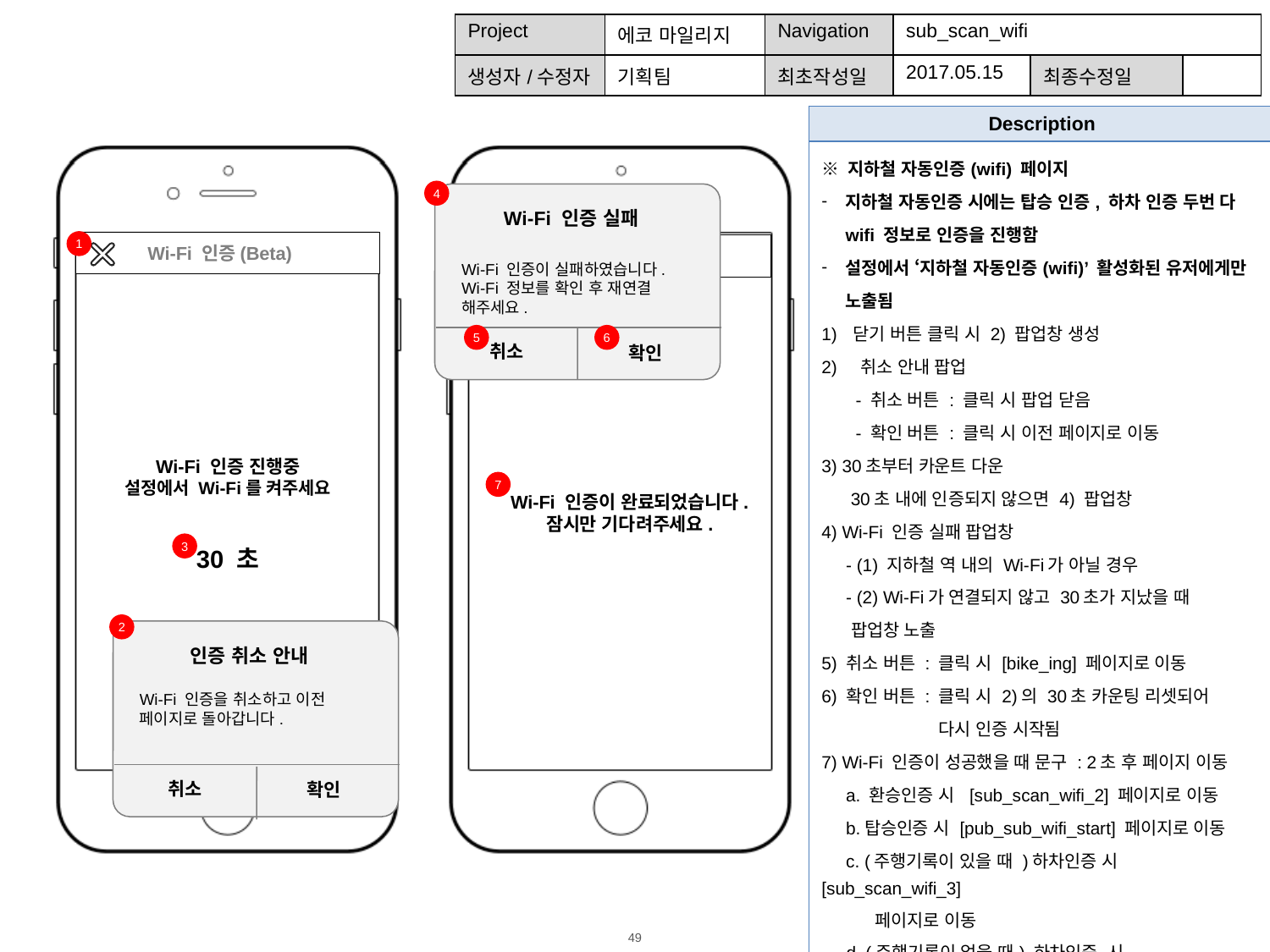

| Project | 에코 마일리지 | Navigation | sub\_scan\_wifi |  |  |
| --- | --- | --- | --- | --- | --- |
| 생성자/수정자 | 기획팀 | 최초작성일 | 2017.05.15 | 최종수정일 |  |
| Description |
| --- |
| ※ 지하철 자동인증(wifi) 페이지 지하철 자동인증 시에는 탑승 인증, 하차 인증 두번 다 wifi 정보로 인증을 진행함 설정에서 ‘지하철 자동인증(wifi)’ 활성화된 유저에게만 노출됨 닫기 버튼 클릭 시 2) 팝업창 생성 2) 취소 안내 팝업 - 취소 버튼 : 클릭 시 팝업 닫음 - 확인 버튼 : 클릭 시 이전 페이지로 이동 3) 30초부터 카운트 다운 30초 내에 인증되지 않으면 4) 팝업창 4) Wi-Fi 인증 실패 팝업창 - (1) 지하철 역 내의 Wi-Fi가 아닐 경우 - (2) Wi-Fi가 연결되지 않고 30초가 지났을 때 팝업창 노출 5) 취소 버튼 : 클릭 시 [bike\_ing] 페이지로 이동 6) 확인 버튼 : 클릭 시 2)의 30초 카운팅 리셋되어 다시 인증 시작됨 7) Wi-Fi 인증이 성공했을 때 문구 : 2초 후 페이지 이동 a. 환승인증 시 [sub\_scan\_wifi\_2] 페이지로 이동 b.탑승인증 시 [pub\_sub\_wifi\_start] 페이지로 이동 c. (주행기록이 있을 때 )하차인증 시 [sub\_scan\_wifi\_3] 페이지로 이동 d. (주행기록이 없을 때) 하차인증 시 [sub\_scan\_wifi\_3]페이지로 이동 |
4

Wi-Fi 인증 실패
1
            Wi-Fi 인증(Beta)
1
     NFC 인증
성공확률 50%

Wi-Fi 인증이 실패하였습니다.
Wi-Fi 정보를 확인 후 재연결 해주세요.
5
6
취소
확인
환승 인증 완료

Wi-Fi 인증 진행중
설정에서 Wi-Fi를 켜주세요
7
Wi-Fi 인증이 완료되었습니다.
잠시만 기다려주세요.
3
30 초
2

인증 취소 안내
성공확률 50%
Wi-Fi 인증을 취소하고 이전 페이지로 돌아갑니다.
D-7
취소
확인
￥5.00